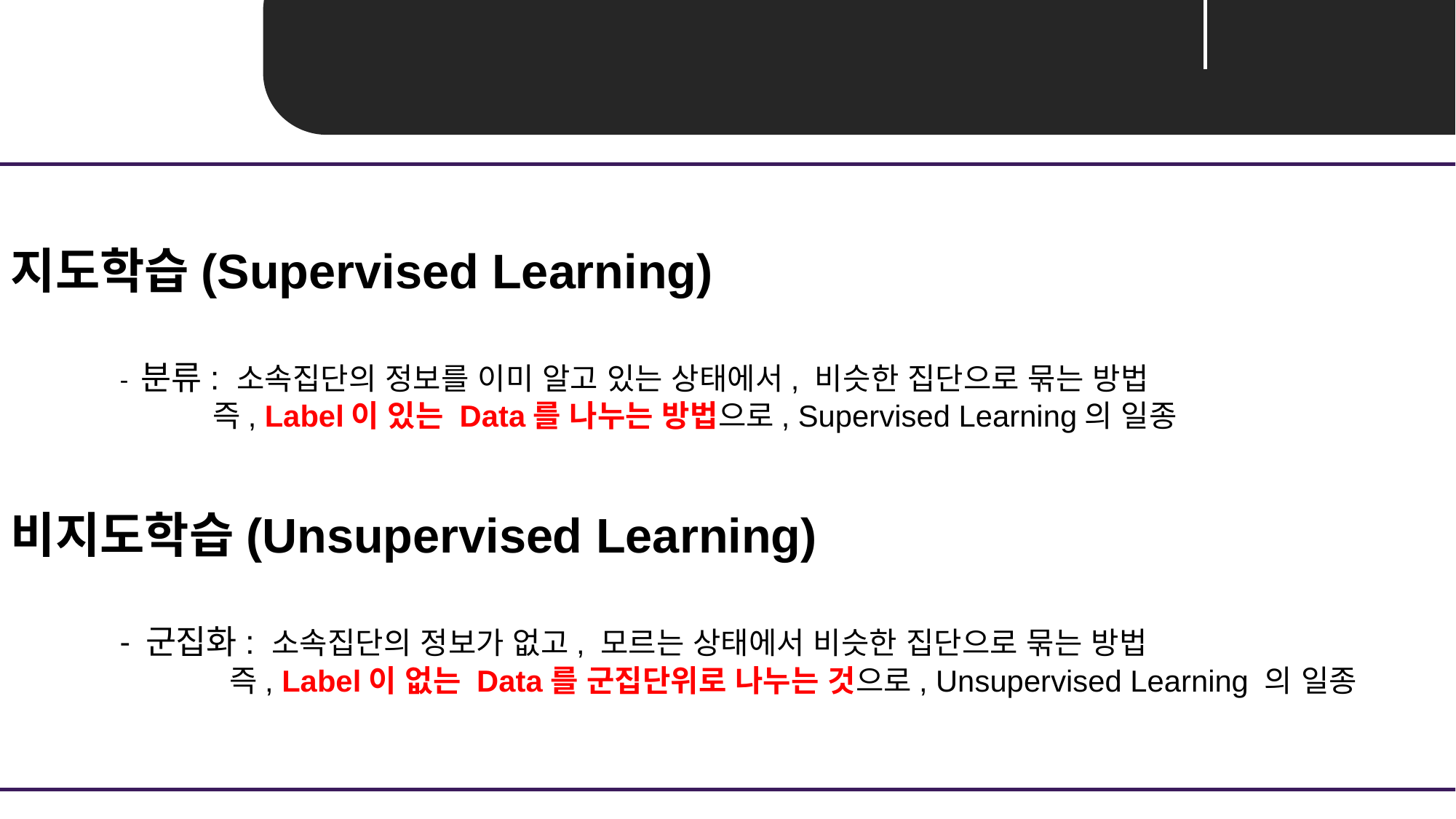

Unit  01 ㅣ 군집화(Clustering)
지도학습(Supervised Learning)

	- 분류: 소속집단의 정보를 이미 알고 있는 상태에서, 비슷한 집단으로 묶는 방법
	          즉, Label이 있는 Data를 나누는 방법으로, Supervised Learning의 일종

비지도학습(Unsupervised Learning)

	- 군집화: 소속집단의 정보가 없고, 모르는 상태에서 비슷한 집단으로 묶는 방법
	            즉, Label이 없는 Data를 군집단위로 나누는 것으로, Unsupervised Learning 의 일종